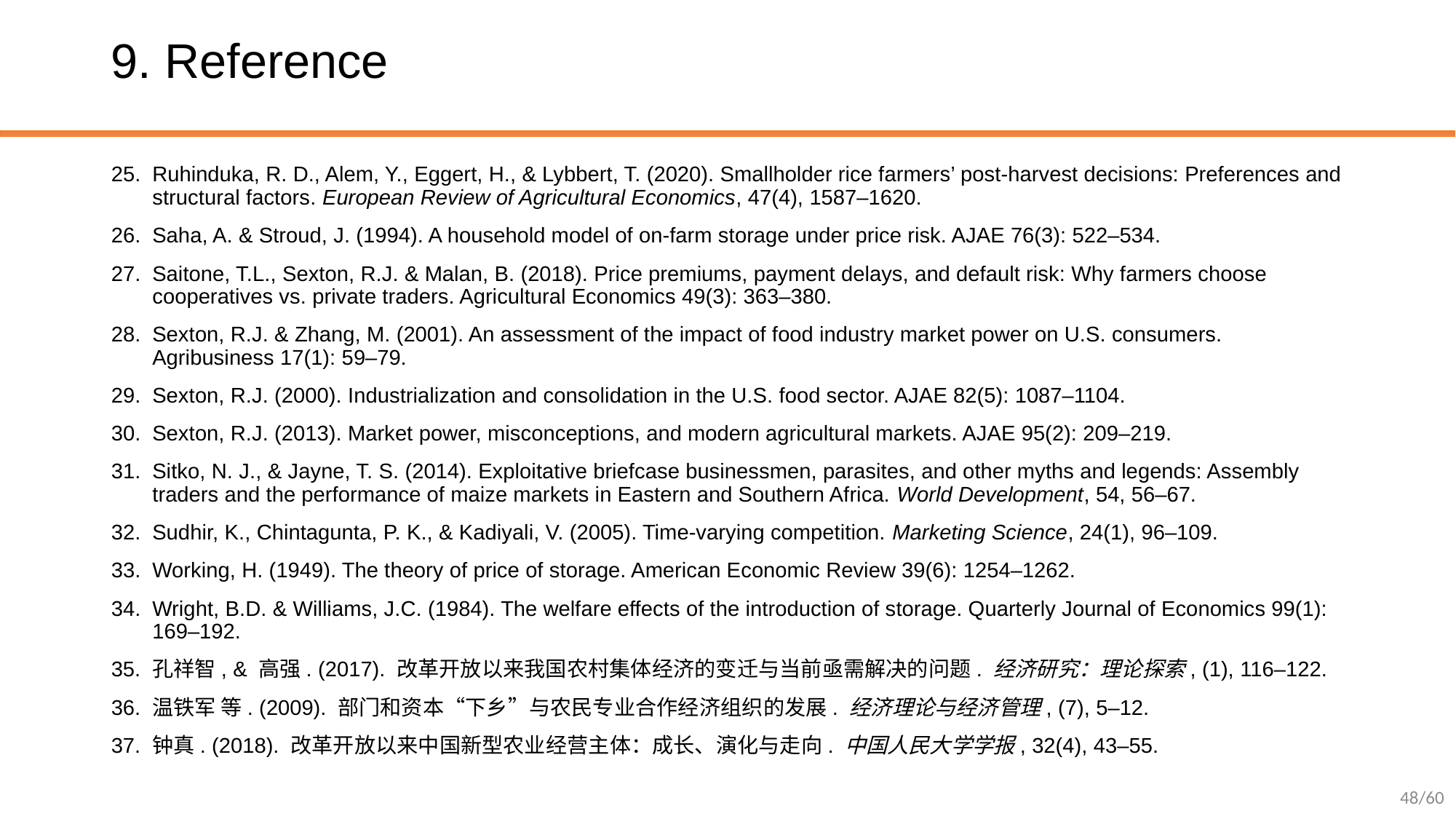

# 9. Reference
Ruhinduka, R. D., Alem, Y., Eggert, H., & Lybbert, T. (2020). Smallholder rice farmers’ post-harvest decisions: Preferences and structural factors. European Review of Agricultural Economics, 47(4), 1587–1620.
Saha, A. & Stroud, J. (1994). A household model of on-farm storage under price risk. AJAE 76(3): 522–534.
Saitone, T.L., Sexton, R.J. & Malan, B. (2018). Price premiums, payment delays, and default risk: Why farmers choose cooperatives vs. private traders. Agricultural Economics 49(3): 363–380.
Sexton, R.J. & Zhang, M. (2001). An assessment of the impact of food industry market power on U.S. consumers. Agribusiness 17(1): 59–79.
Sexton, R.J. (2000). Industrialization and consolidation in the U.S. food sector. AJAE 82(5): 1087–1104.
Sexton, R.J. (2013). Market power, misconceptions, and modern agricultural markets. AJAE 95(2): 209–219.
Sitko, N. J., & Jayne, T. S. (2014). Exploitative briefcase businessmen, parasites, and other myths and legends: Assembly traders and the performance of maize markets in Eastern and Southern Africa. World Development, 54, 56–67.
Sudhir, K., Chintagunta, P. K., & Kadiyali, V. (2005). Time-varying competition. Marketing Science, 24(1), 96–109.
Working, H. (1949). The theory of price of storage. American Economic Review 39(6): 1254–1262.
Wright, B.D. & Williams, J.C. (1984). The welfare effects of the introduction of storage. Quarterly Journal of Economics 99(1): 169–192.
孔祥智, & 高强. (2017). 改革开放以来我国农村集体经济的变迁与当前亟需解决的问题. 经济研究：理论探索, (1), 116–122.
温铁军 等. (2009). 部门和资本“下乡”与农民专业合作经济组织的发展. 经济理论与经济管理, (7), 5–12.
钟真. (2018). 改革开放以来中国新型农业经营主体：成长、演化与走向. 中国人民大学学报, 32(4), 43–55.

48/60